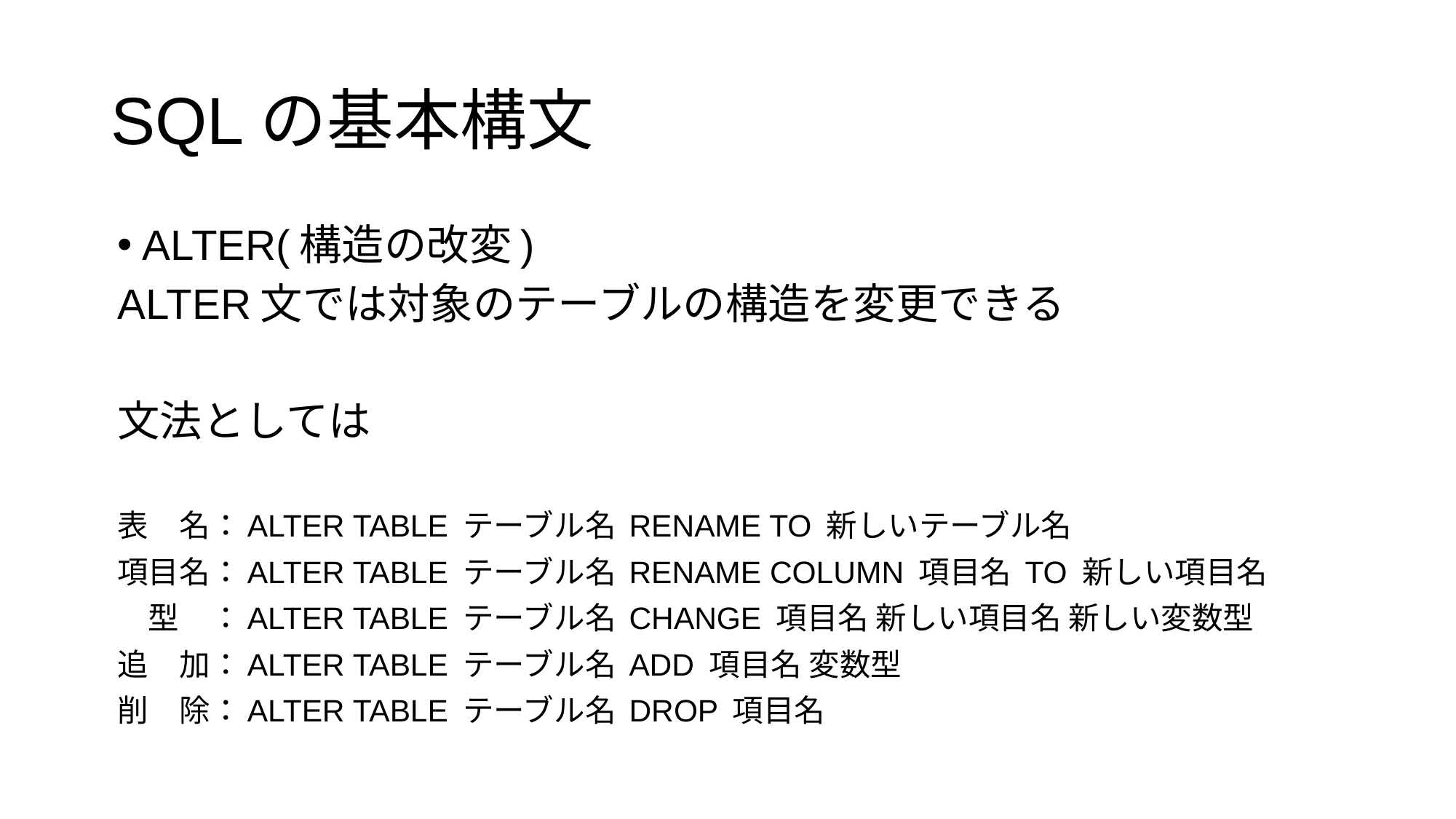

# SQLの基本構文
ALTER(構造の改変)
ALTER文では対象のテーブルの構造を変更できる

文法としては

表　名：ALTER TABLE テーブル名 RENAME TO 新しいテーブル名
項目名：ALTER TABLE テーブル名 RENAME COLUMN 項目名 TO 新しい項目名
　型　：ALTER TABLE テーブル名 CHANGE 項目名 新しい項目名 新しい変数型
追　加：ALTER TABLE テーブル名 ADD 項目名 変数型
削　除：ALTER TABLE テーブル名 DROP 項目名